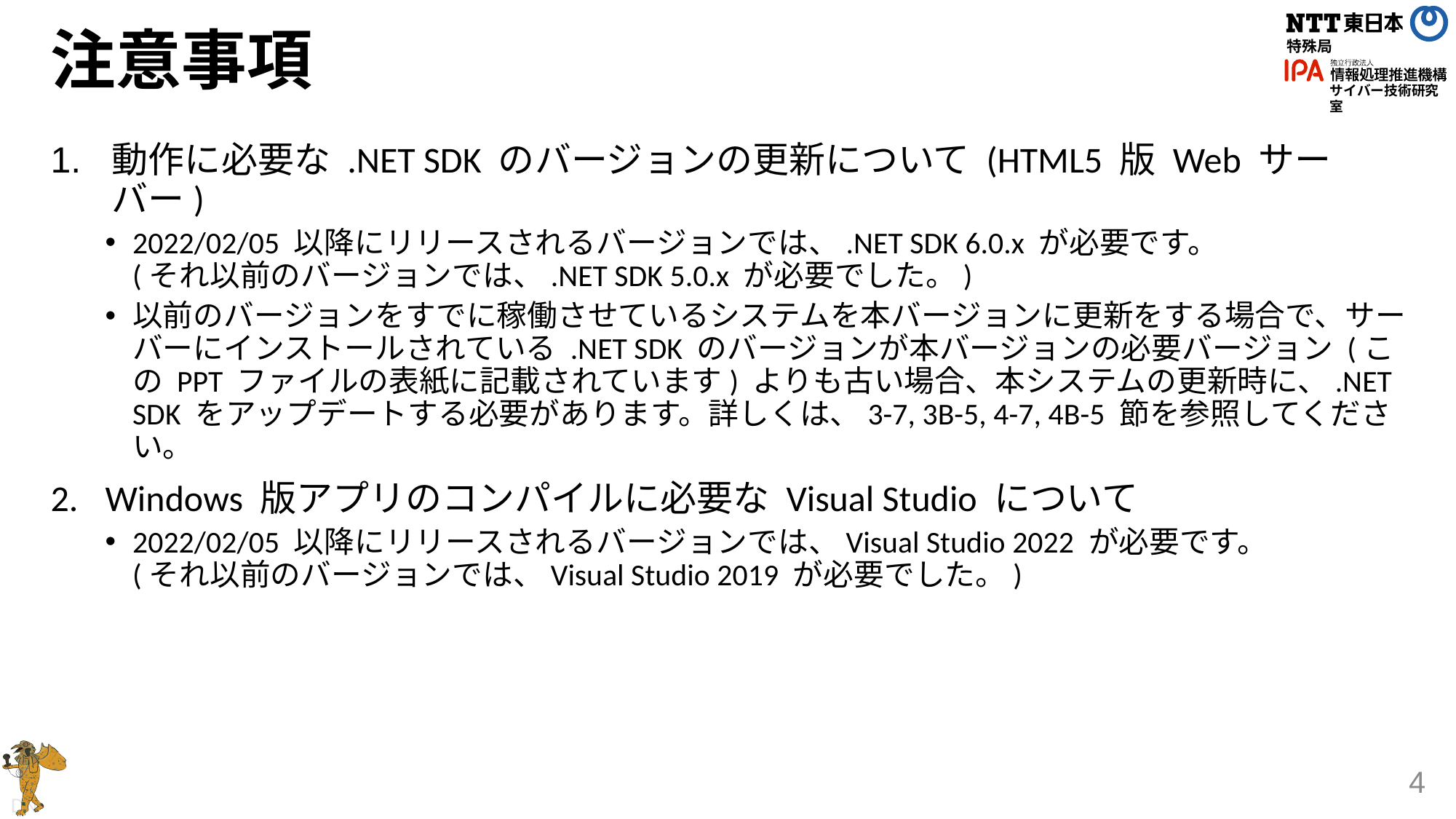

# 注意事項
動作に必要な .NET SDK のバージョンの更新について (HTML5 版 Web サーバー)
2022/02/05 以降にリリースされるバージョンでは、.NET SDK 6.0.x が必要です。
(それ以前のバージョンでは、.NET SDK 5.0.x が必要でした。)
以前のバージョンをすでに稼働させているシステムを本バージョンに更新をする場合で、サーバーにインストールされている .NET SDK のバージョンが本バージョンの必要バージョン (この PPT ファイルの表紙に記載されています) よりも古い場合、本システムの更新時に、.NET SDK をアップデートする必要があります。詳しくは、3-7, 3B-5, 4-7, 4B-5 節を参照してください。
Windows 版アプリのコンパイルに必要な Visual Studio について
2022/02/05 以降にリリースされるバージョンでは、Visual Studio 2022 が必要です。
(それ以前のバージョンでは、Visual Studio 2019 が必要でした。)

4